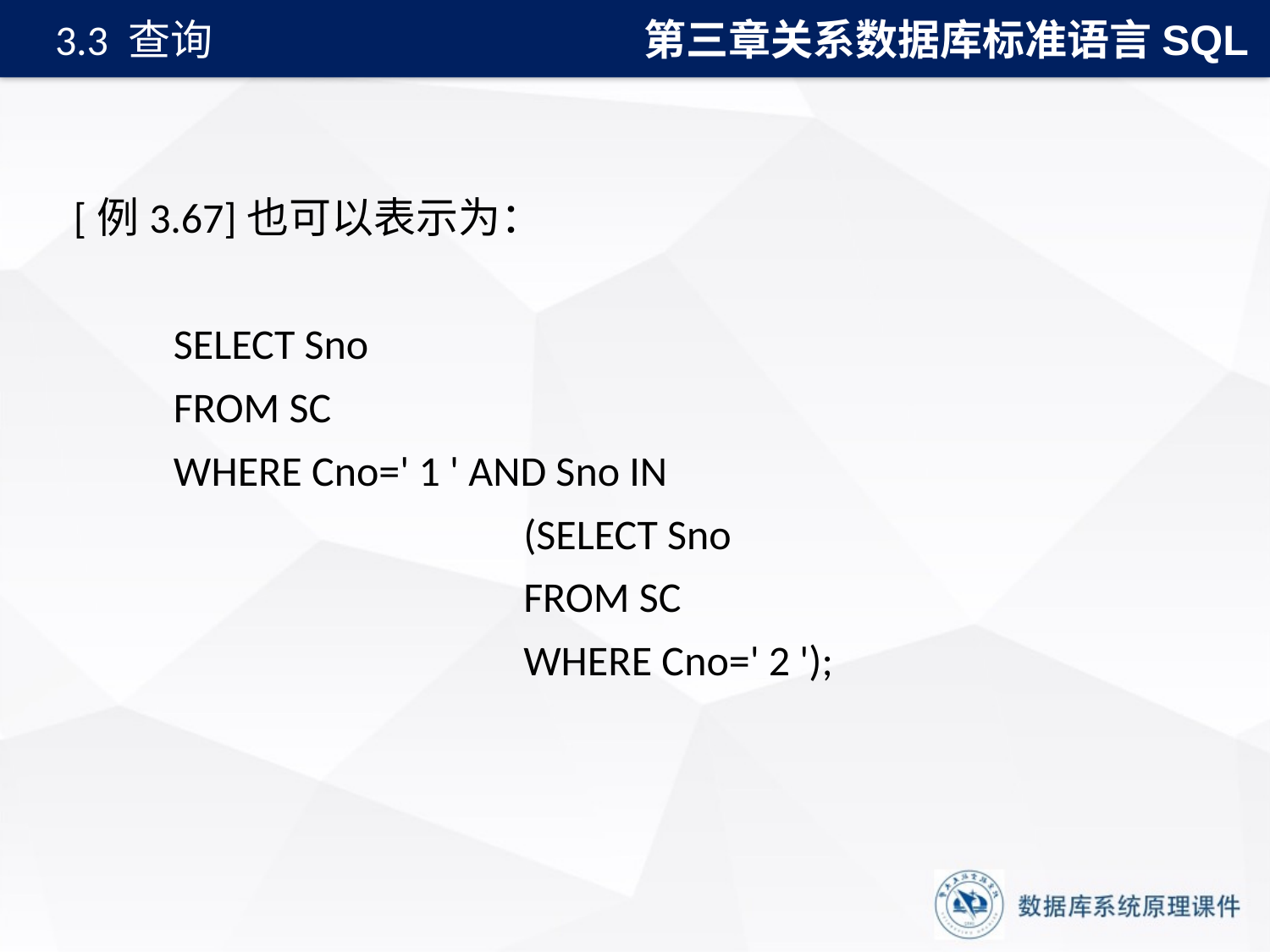

第三章关系数据库标准语言SQL
3.3 查询
[例3.67]也可以表示为：

SELECT Sno
FROM SC
WHERE Cno=' 1 ' AND Sno IN
(SELECT Sno
FROM SC
WHERE Cno=' 2 ');